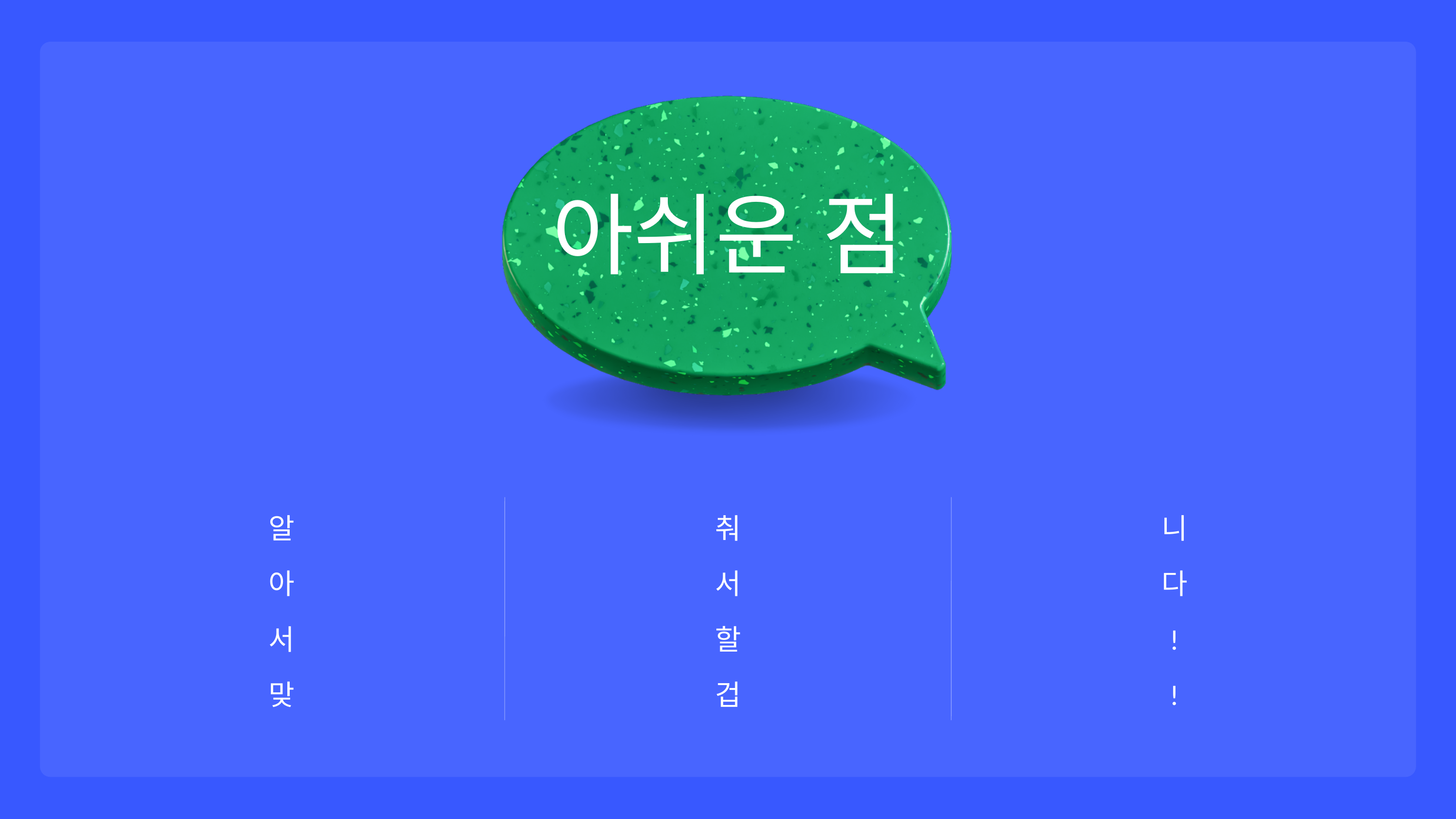

아쉬운 점

알
아
서
맞
춰
서
할
겁
니
다
!
!